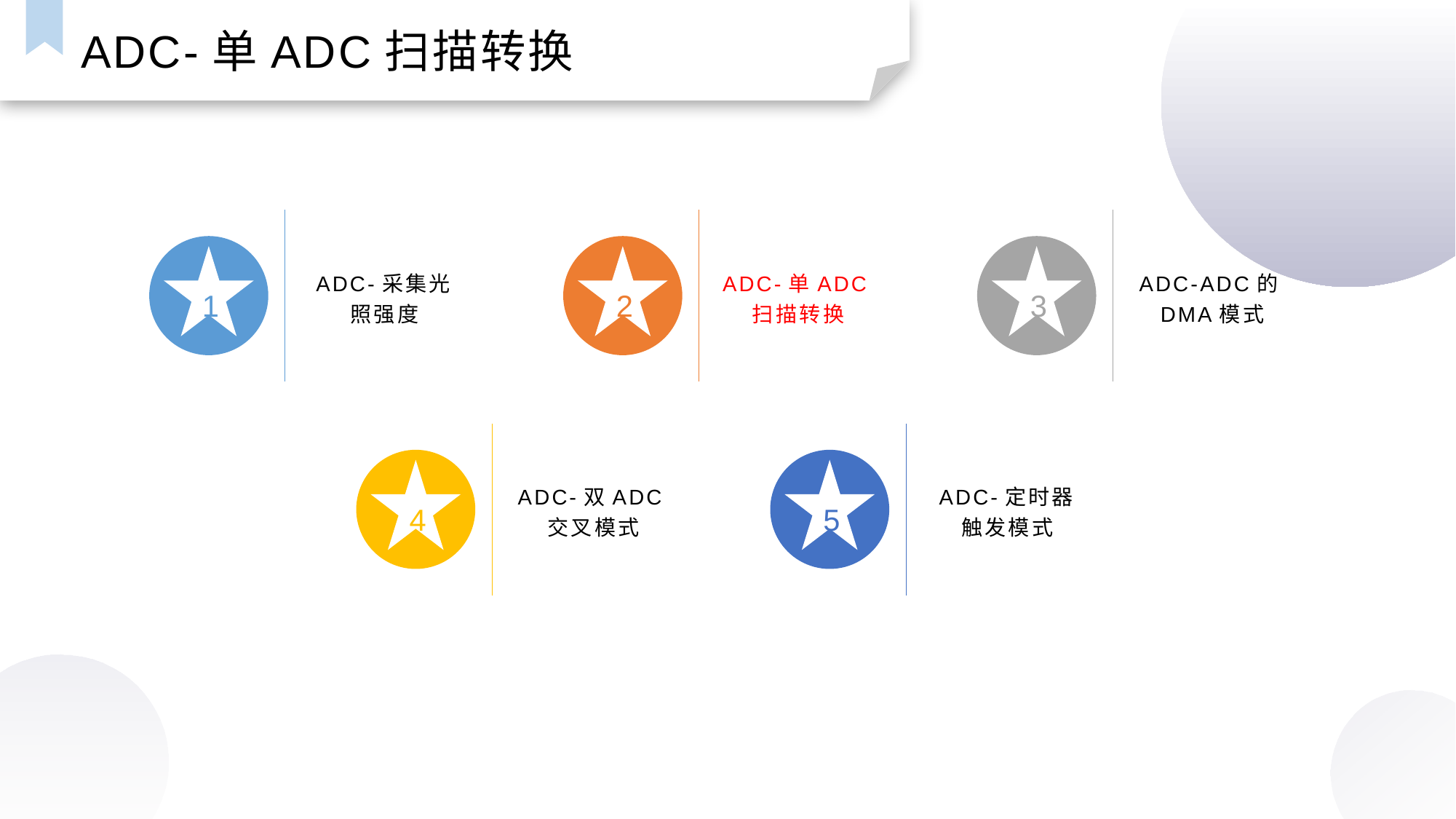

ADC-单ADC扫描转换

ADC-采集光照强度
ADC-单ADC扫描转换
ADC-ADC的DMA模式

1
2
3
ADC-双ADC交叉模式
ADC-定时器触发模式

4
5